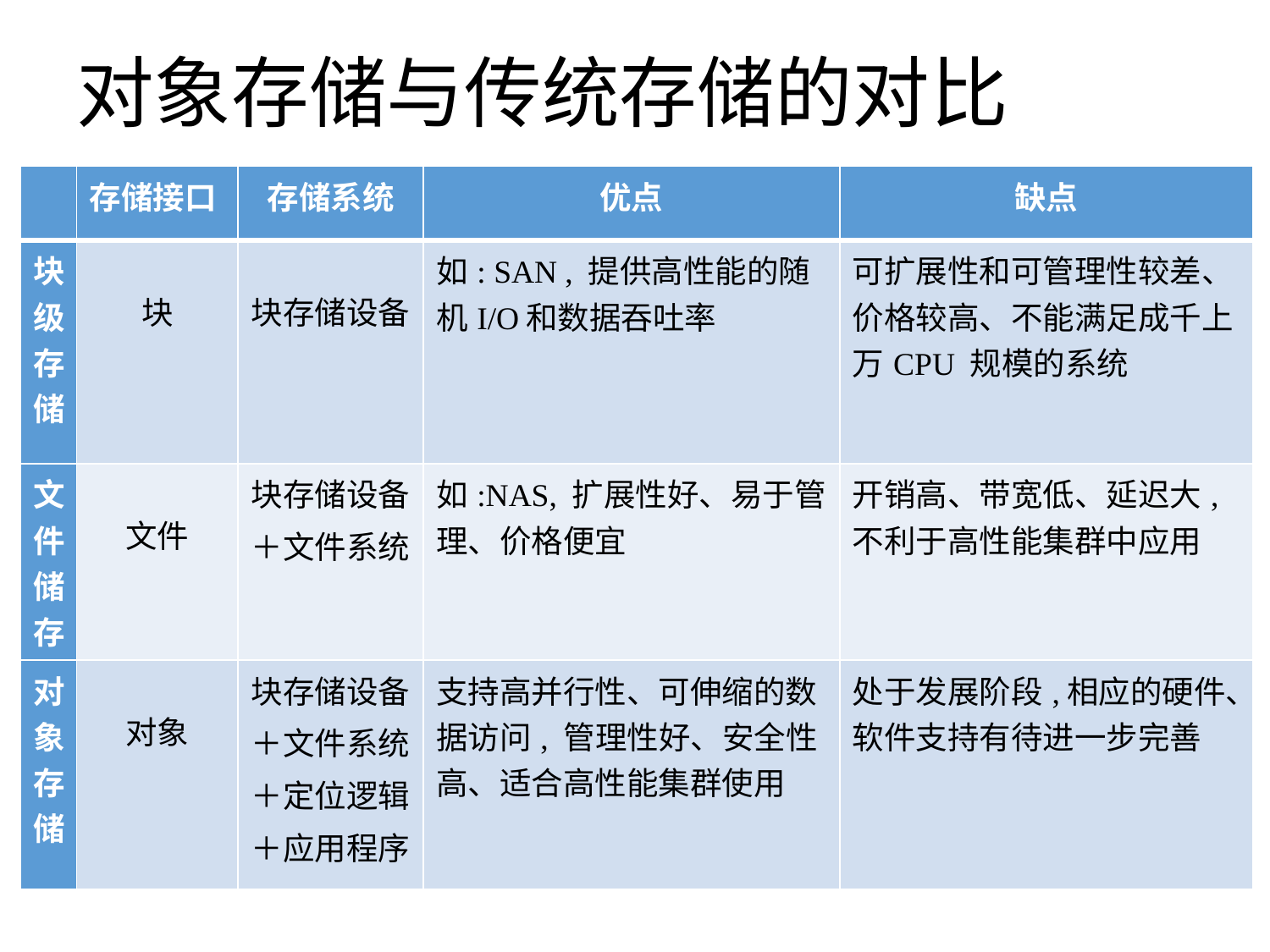

# 对象存储与传统存储的对比
|  | 存储接口 | 存储系统 | 优点 | 缺点 |
| --- | --- | --- | --- | --- |
| 块级存储 | 块 | 块存储设备 | 如: SAN , 提供高性能的随机I/O和数据吞吐率 | 可扩展性和可管理性较差、价格较高、不能满足成千上万CPU 规模的系统 |
| 文件储存 | 文件 | 块存储设备 ＋文件系统 | 如:NAS, 扩展性好、易于管理、价格便宜 | 开销高、带宽低、延迟大,不利于高性能集群中应用 |
| 对象存储 | 对象 | 块存储设备 ＋文件系统 ＋定位逻辑 ＋应用程序 | 支持高并行性、可伸缩的数据访问, 管理性好、安全性高、适合高性能集群使用 | 处于发展阶段,相应的硬件、软件支持有待进一步完善 |